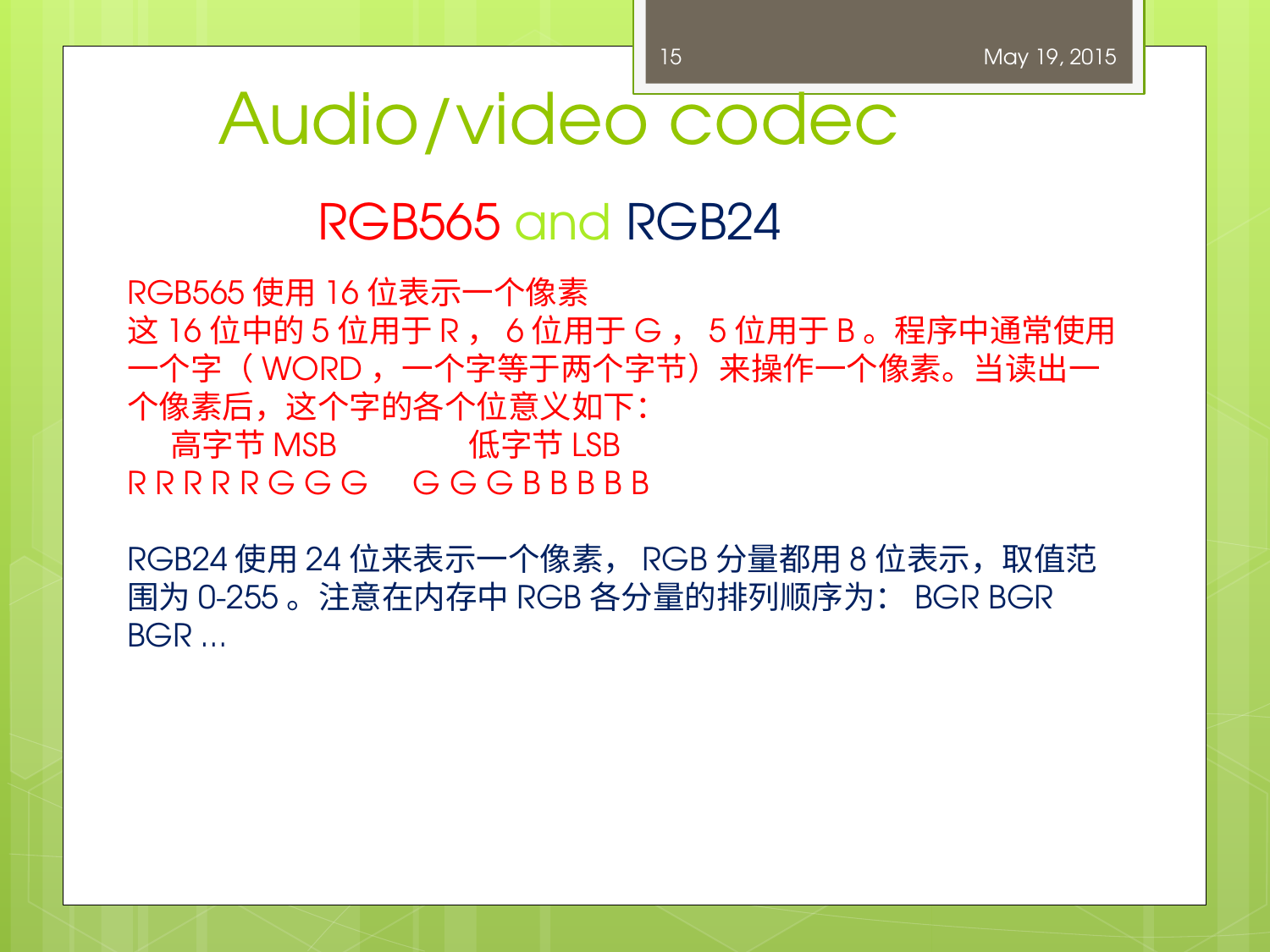

15
May 19, 2015
# Audio/video codec
RGB565 and RGB24
RGB565使用16位表示一个像素
这16位中的5位用于R，6位用于G，5位用于B。程序中通常使用一个字（WORD，一个字等于两个字节）来操作一个像素。当读出一个像素后，这个字的各个位意义如下：
      高字节MSB              低字节LSB
R R R R R G G G     G G G B B B B B

RGB24使用24位来表示一个像素，RGB分量都用8位表示，取值范围为0-255。注意在内存中RGB各分量的排列顺序为：BGR BGR BGR …